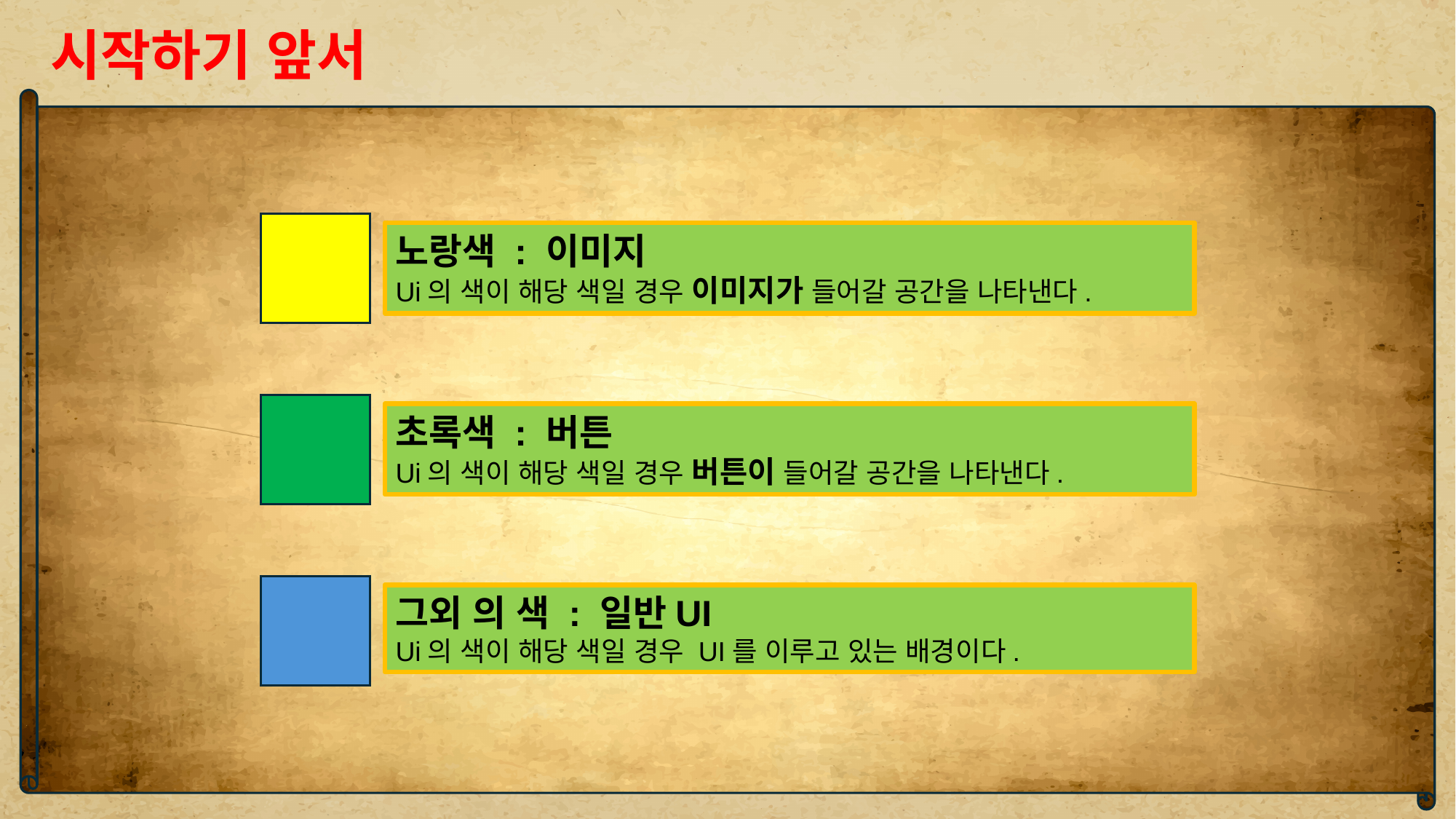

시작하기 앞서

노랑색 : 이미지
Ui의 색이 해당 색일 경우 이미지가 들어갈 공간을 나타낸다.

초록색 : 버튼
Ui의 색이 해당 색일 경우 버튼이 들어갈 공간을 나타낸다.

그외 의 색 : 일반UI
Ui의 색이 해당 색일 경우 UI를 이루고 있는 배경이다.